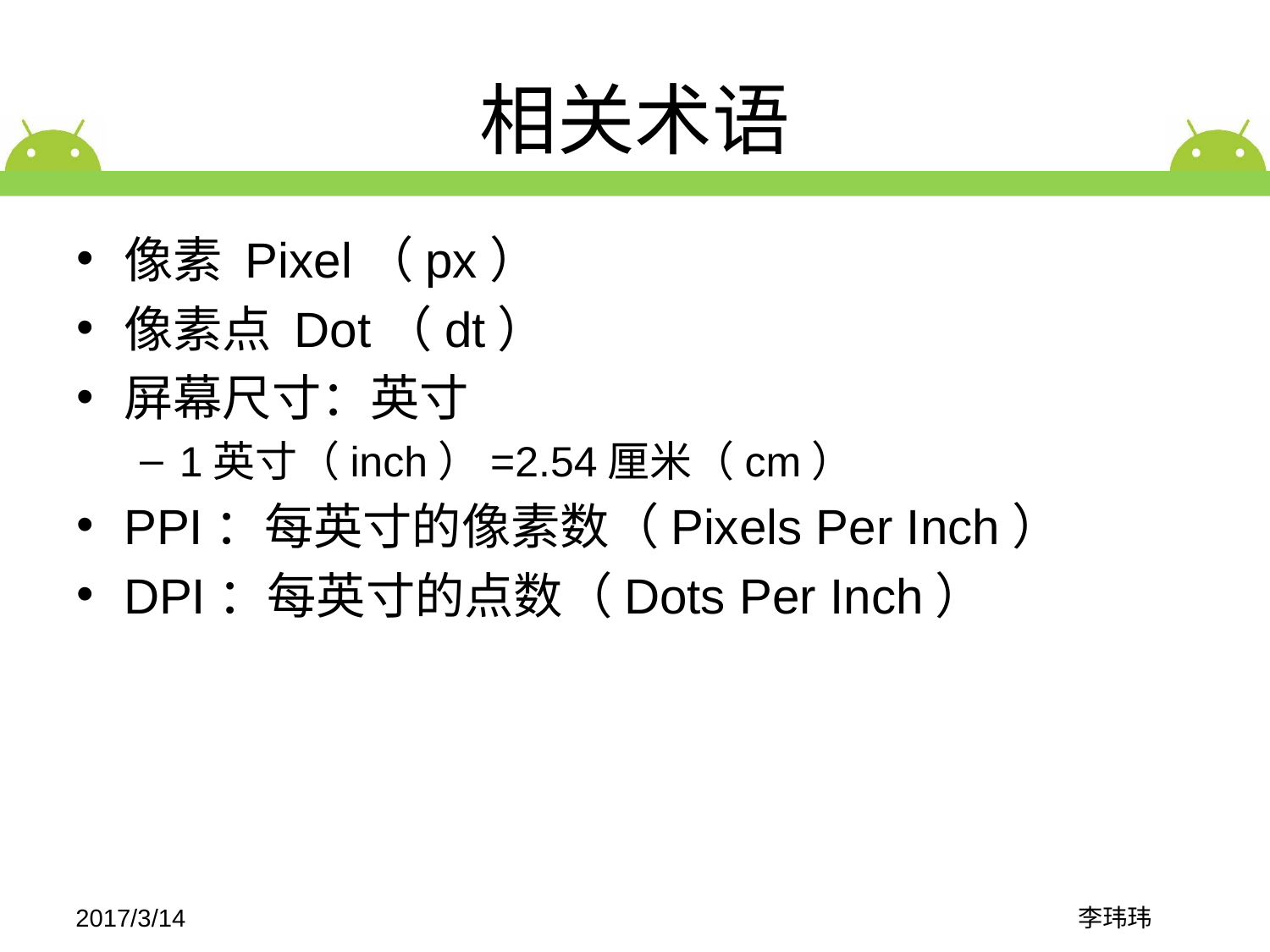

# 相关术语
像素 Pixel（px）
像素点 Dot（dt）
屏幕尺寸：英寸
1英寸（inch）=2.54厘米（cm）
PPI：每英寸的像素数（Pixels Per Inch）
DPI：每英寸的点数（Dots Per Inch）